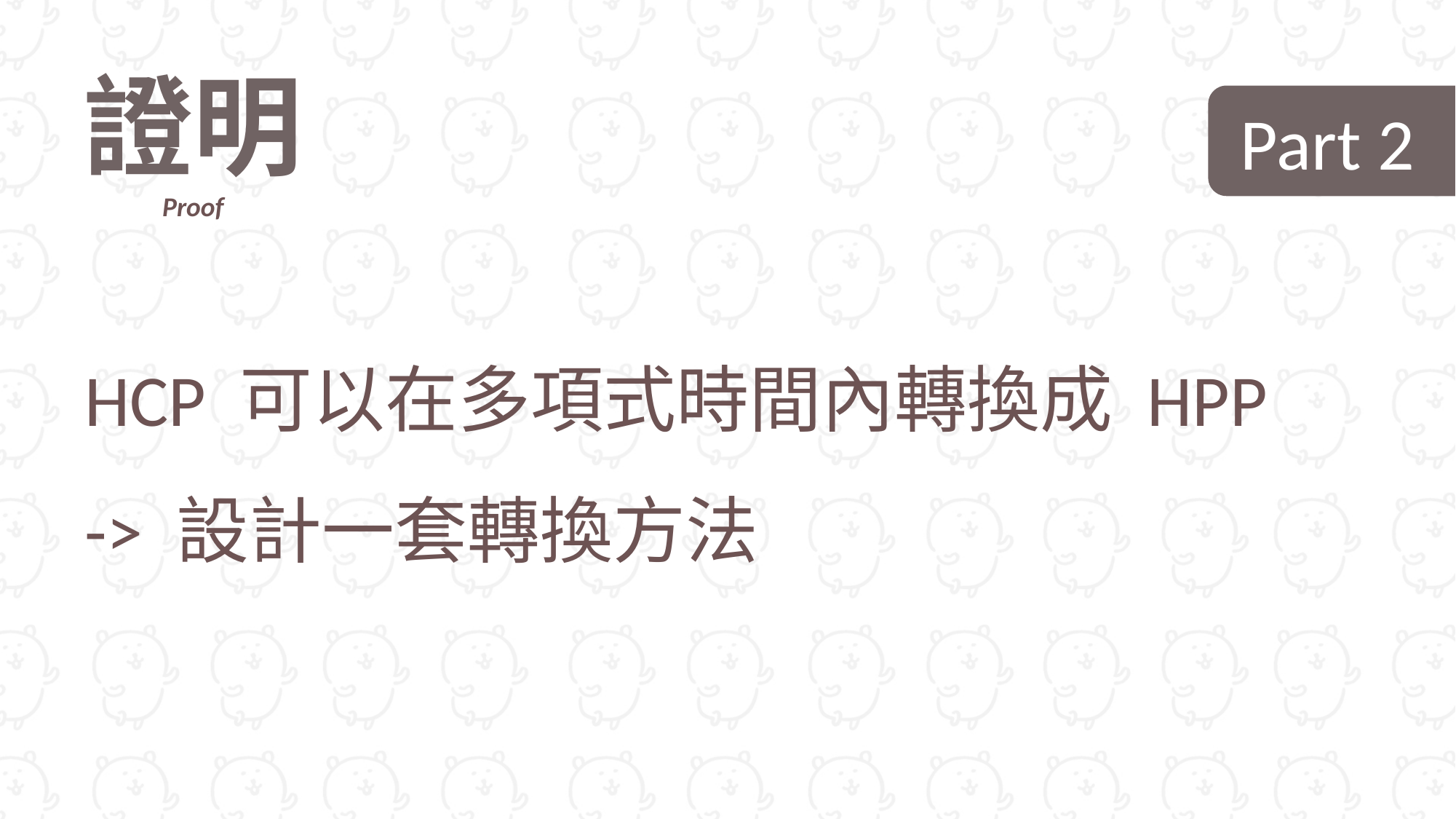

證明
Proof
 Part 2
HCP 可以在多項式時間內轉換成 HPP
-> 設計一套轉換方法